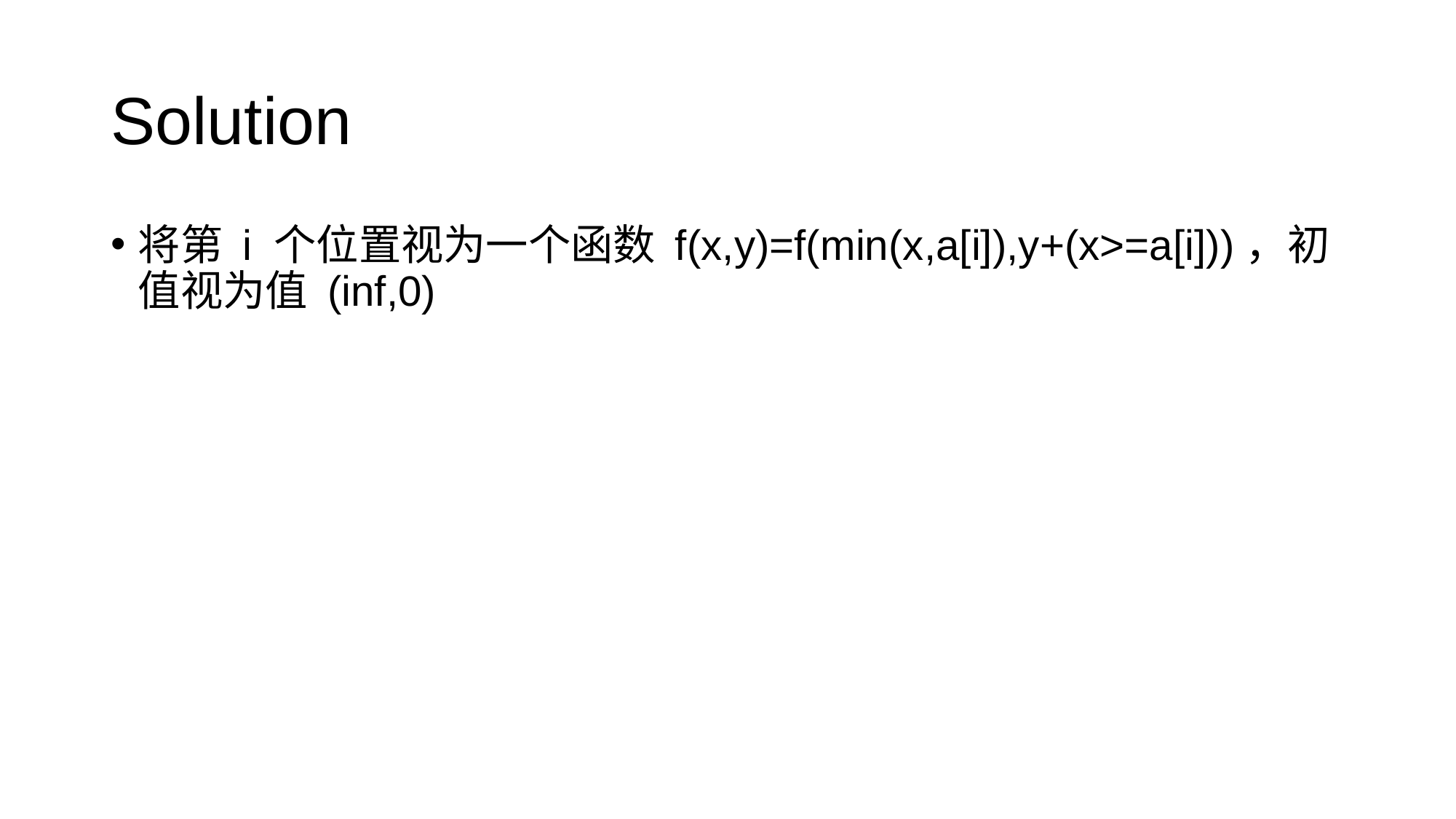

# Solution
将第 i 个位置视为一个函数 f(x,y)=f(min(x,a[i]),y+(x>=a[i]))，初值视为值 (inf,0)